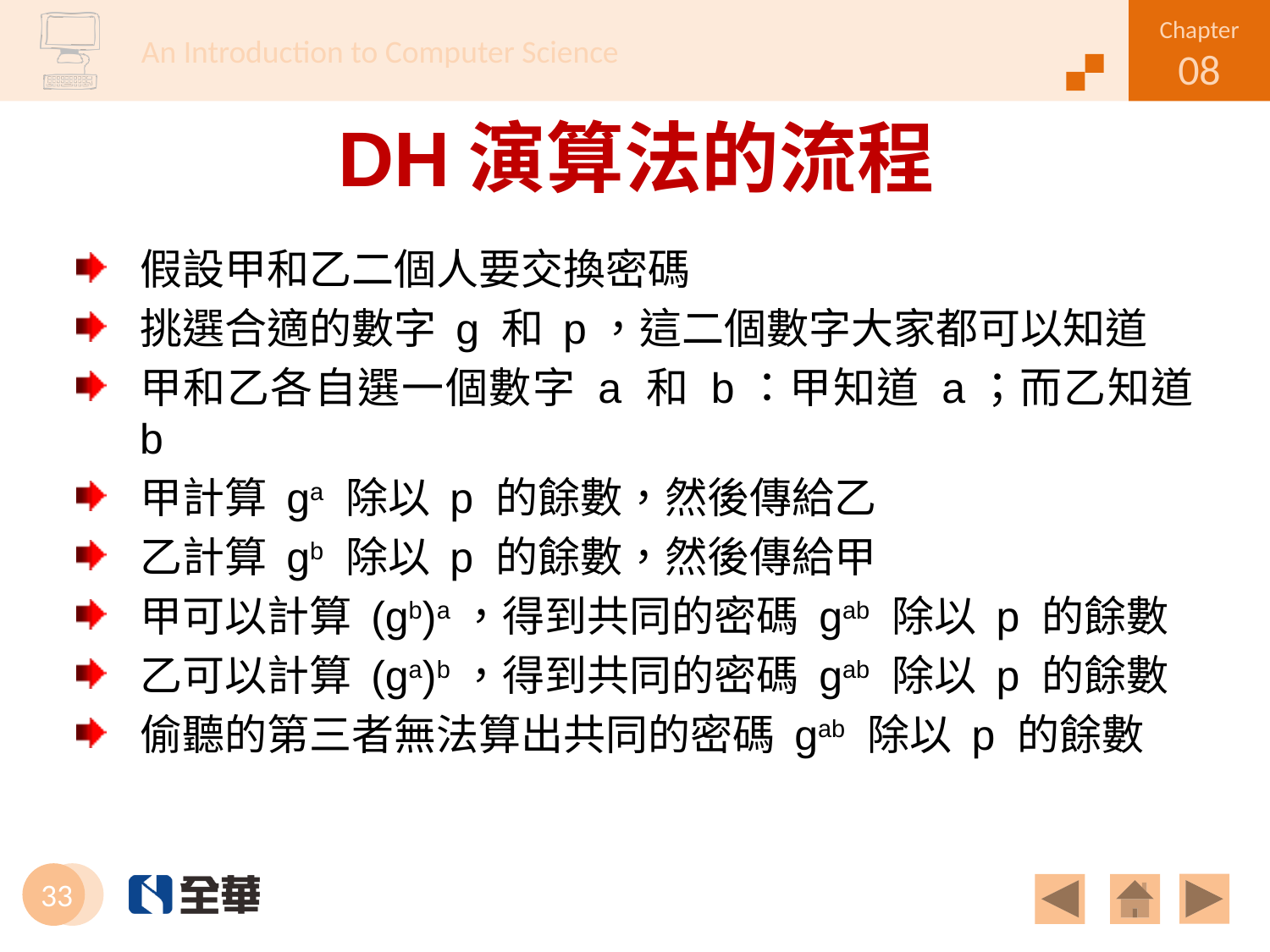

# DH演算法的流程
假設甲和乙二個人要交換密碼
挑選合適的數字 g 和 p，這二個數字大家都可以知道
甲和乙各自選一個數字 a 和 b：甲知道 a；而乙知道 b
甲計算 ga 除以 p 的餘數，然後傳給乙
乙計算 gb 除以 p 的餘數，然後傳給甲
甲可以計算 (gb)a，得到共同的密碼 gab 除以 p 的餘數
乙可以計算 (ga)b，得到共同的密碼 gab 除以 p 的餘數
偷聽的第三者無法算出共同的密碼 gab 除以 p 的餘數